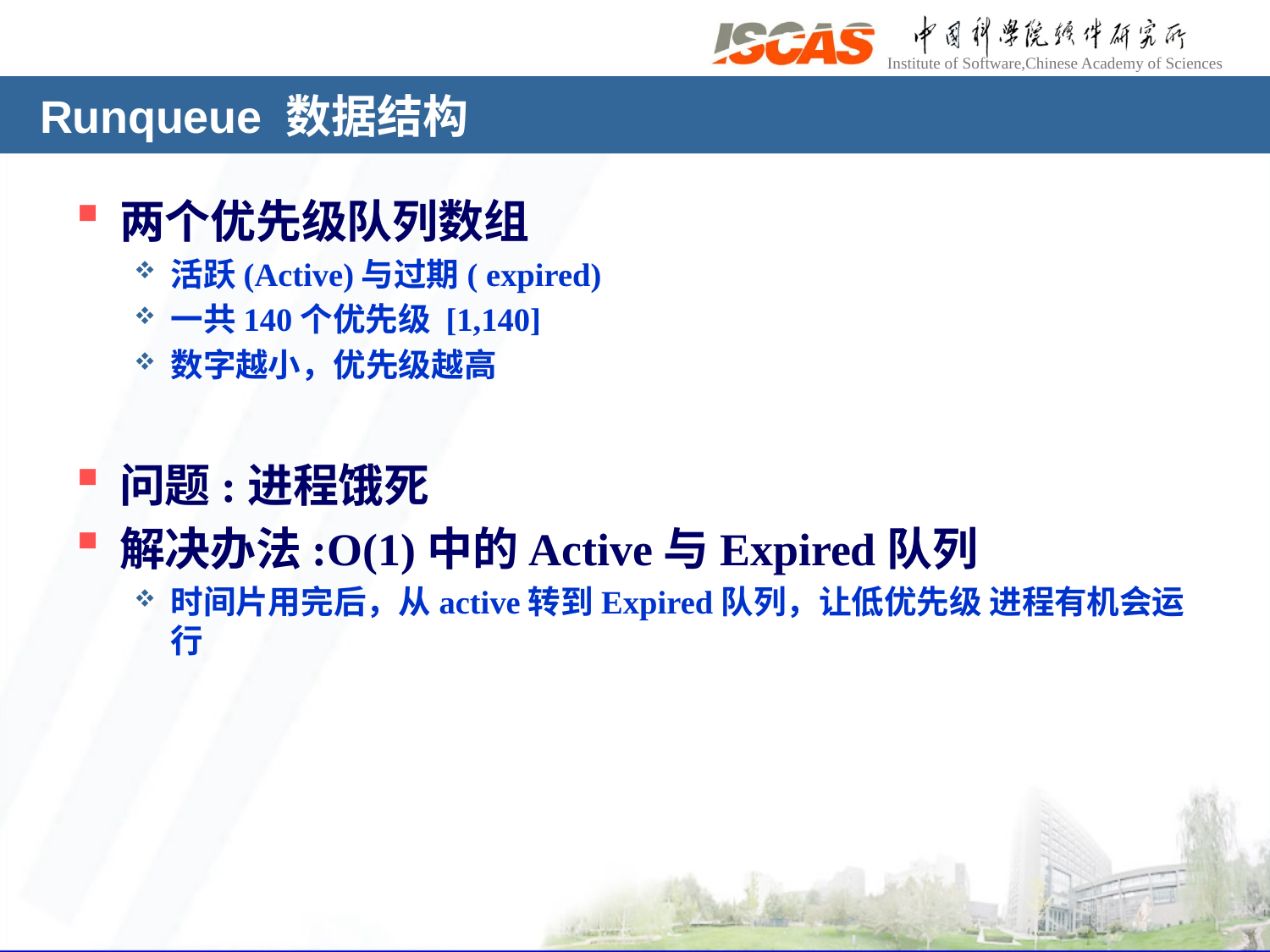

# Runqueue 数据结构
两个优先级队列数组
活跃(Active)与过期( expired)
一共140个优先级 [1,140]
数字越小，优先级越高

问题:进程饿死
解决办法:O(1)中的Active与Expired队列
时间片用完后，从active转到Expired队列，让低优先级 进程有机会运行